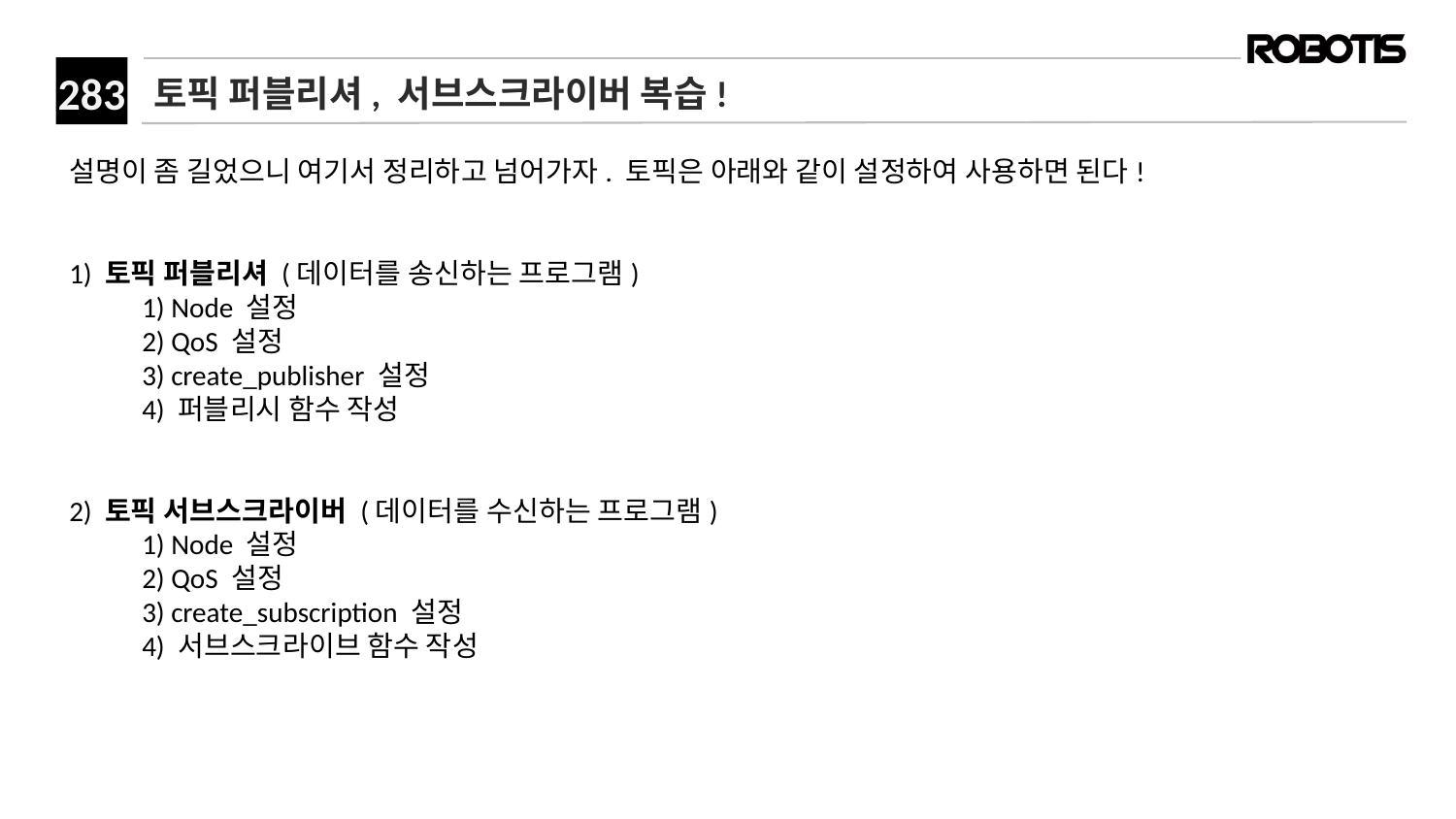

# 토픽 퍼블리셔, 서브스크라이버 복습!
설명이 좀 길었으니 여기서 정리하고 넘어가자. 토픽은 아래와 같이 설정하여 사용하면 된다!

1) 토픽 퍼블리셔 (데이터를 송신하는 프로그램)
1) Node 설정
2) QoS 설정
3) create_publisher 설정
4) 퍼블리시 함수 작성
​

2) 토픽 서브스크라이버 (데이터를 수신하는 프로그램)
1) Node 설정
2) QoS 설정
3) create_subscription 설정
4) 서브스크라이브 함수 작성